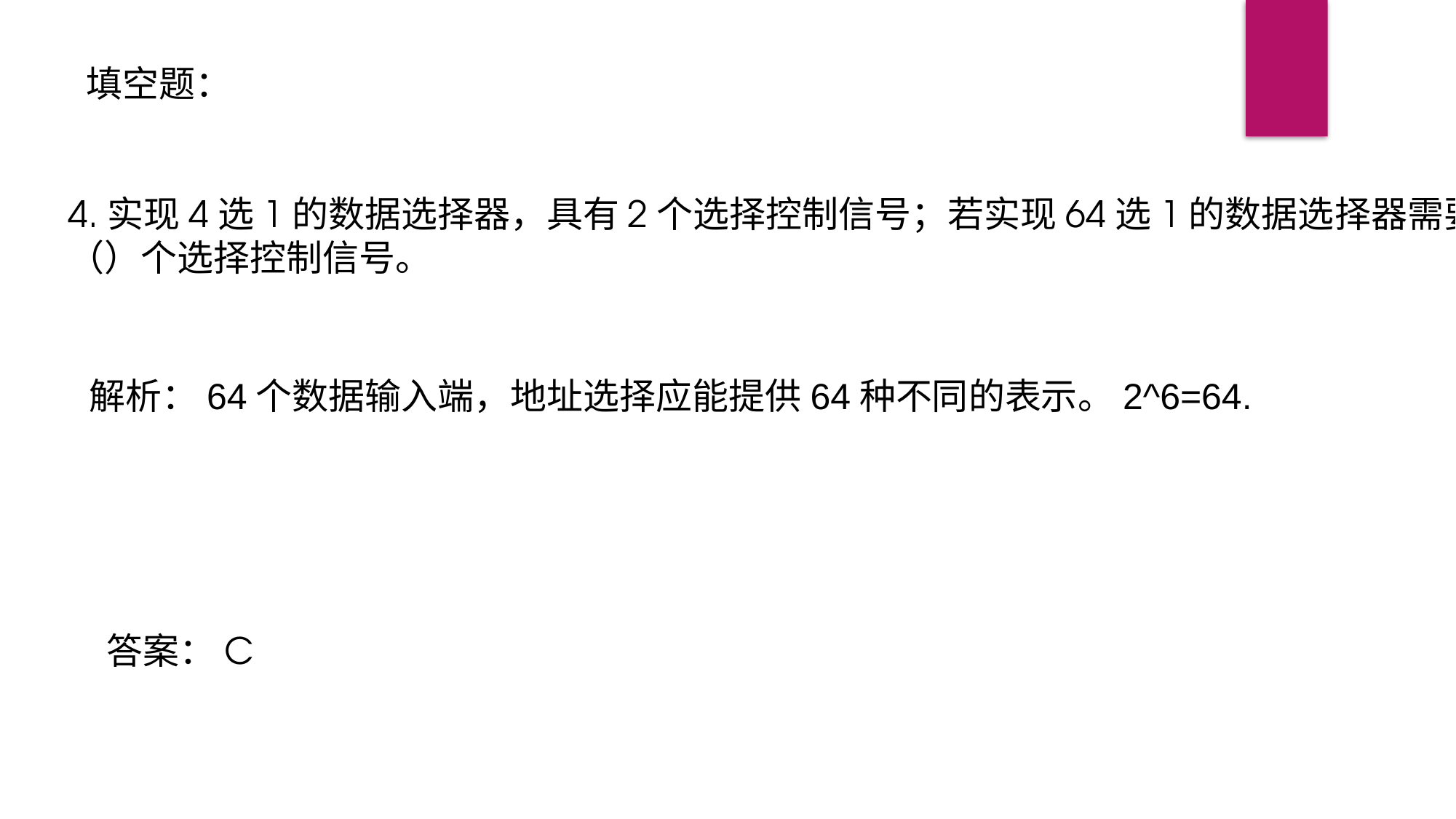

填空题：
4.实现4选1的数据选择器，具有2个选择控制信号；若实现64选1的数据选择器需要
（）个选择控制信号。
解析：64个数据输入端，地址选择应能提供64种不同的表示。2^6=64.
答案：C